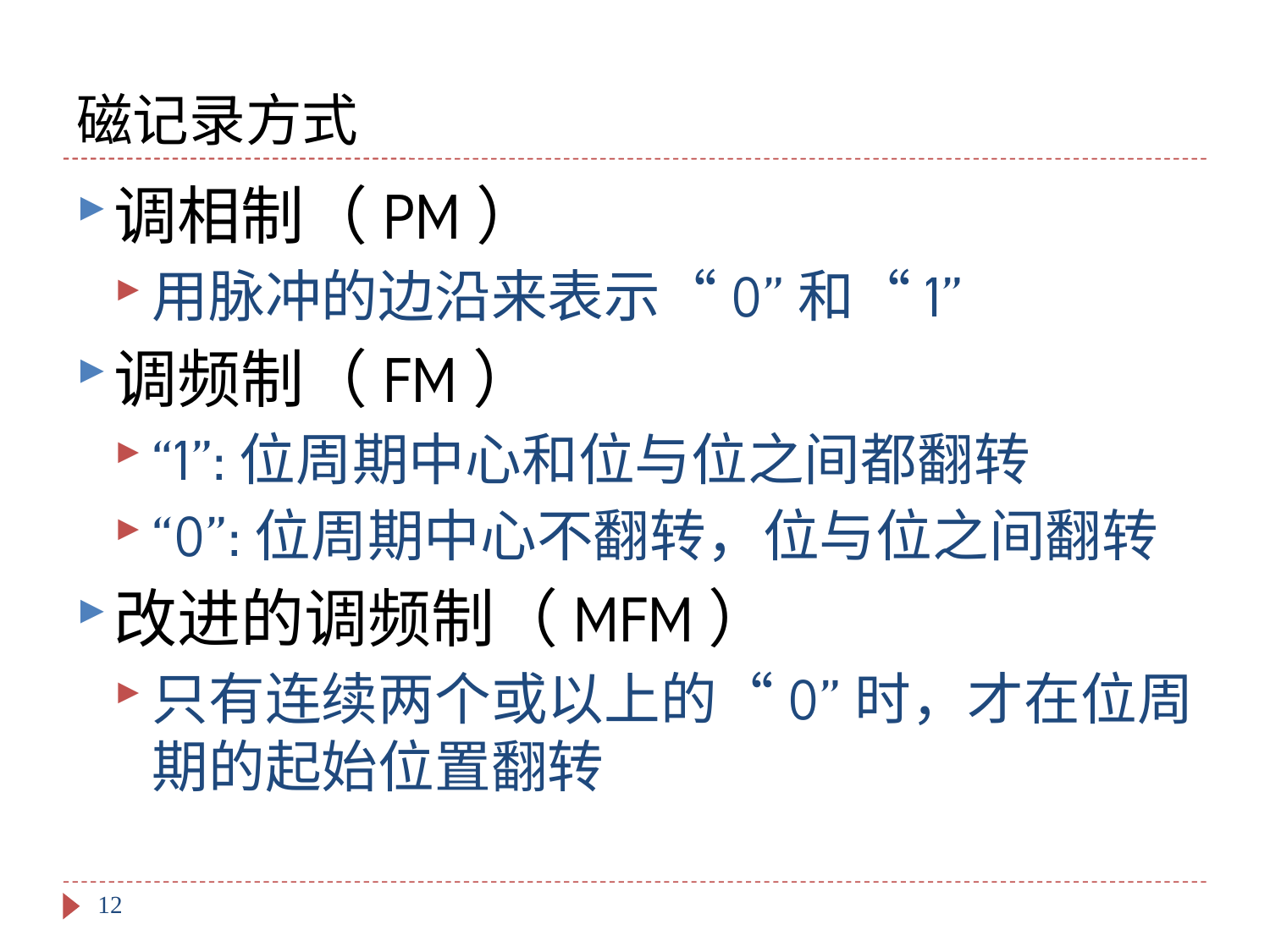

# 磁记录方式
调相制（PM）
用脉冲的边沿来表示“0”和“1”
调频制（FM）
“1”:位周期中心和位与位之间都翻转
“0”:位周期中心不翻转，位与位之间翻转
改进的调频制（MFM）
只有连续两个或以上的“0”时，才在位周期的起始位置翻转

12